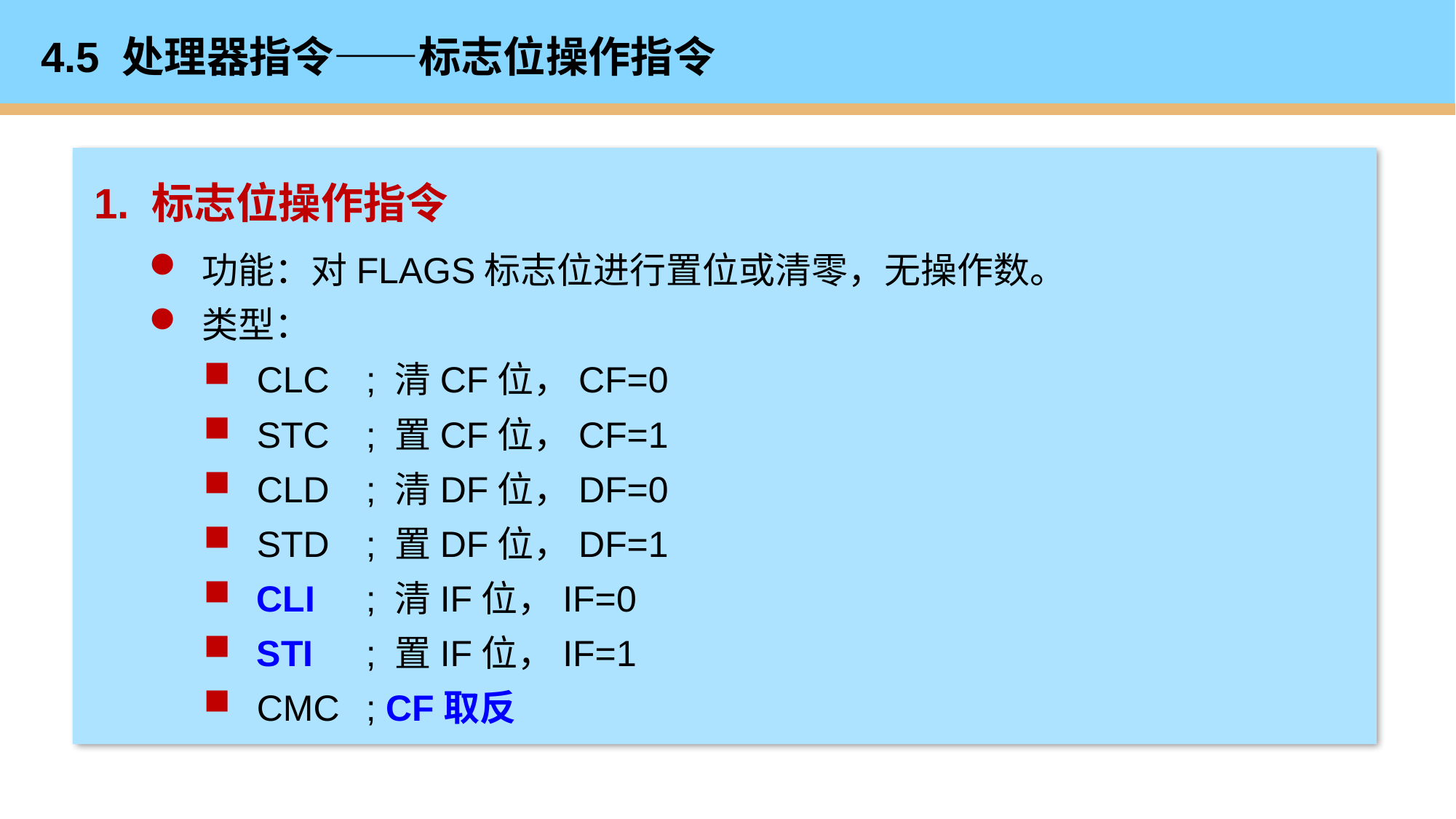

# 4.5 处理器指令——标志位操作指令
1. 标志位操作指令
功能：对FLAGS标志位进行置位或清零，无操作数。
类型：
CLC	; 清CF位，CF=0
STC	; 置CF位，CF=1
CLD	; 清DF位，DF=0
STD	; 置DF位，DF=1
CLI	; 清IF位，IF=0
STI	; 置IF位，IF=1
CMC	; CF取反
97